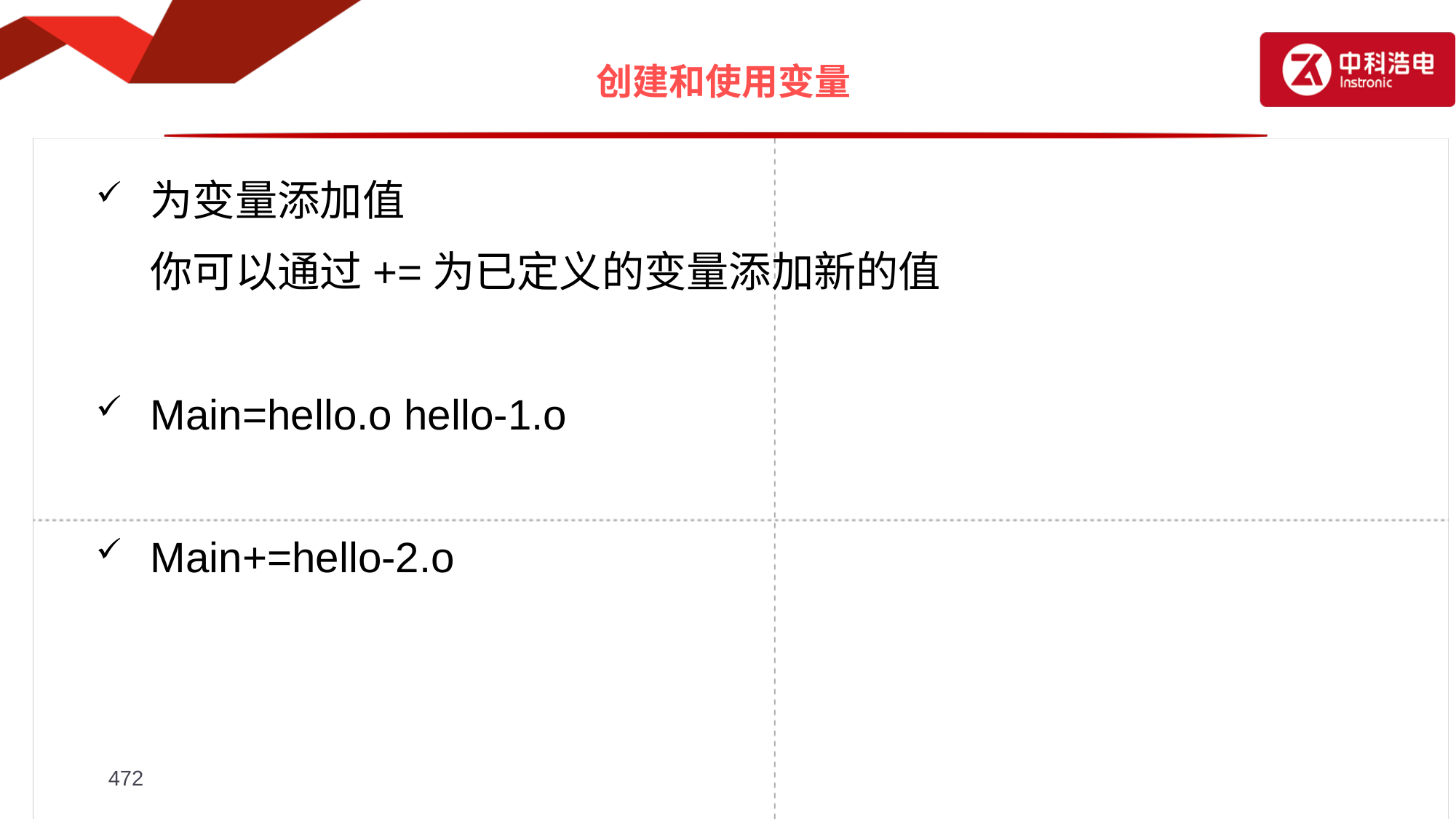

# 创建和使用变量
为变量添加值
你可以通过+=为已定义的变量添加新的值

Main=hello.o hello-1.o

Main+=hello-2.o
472